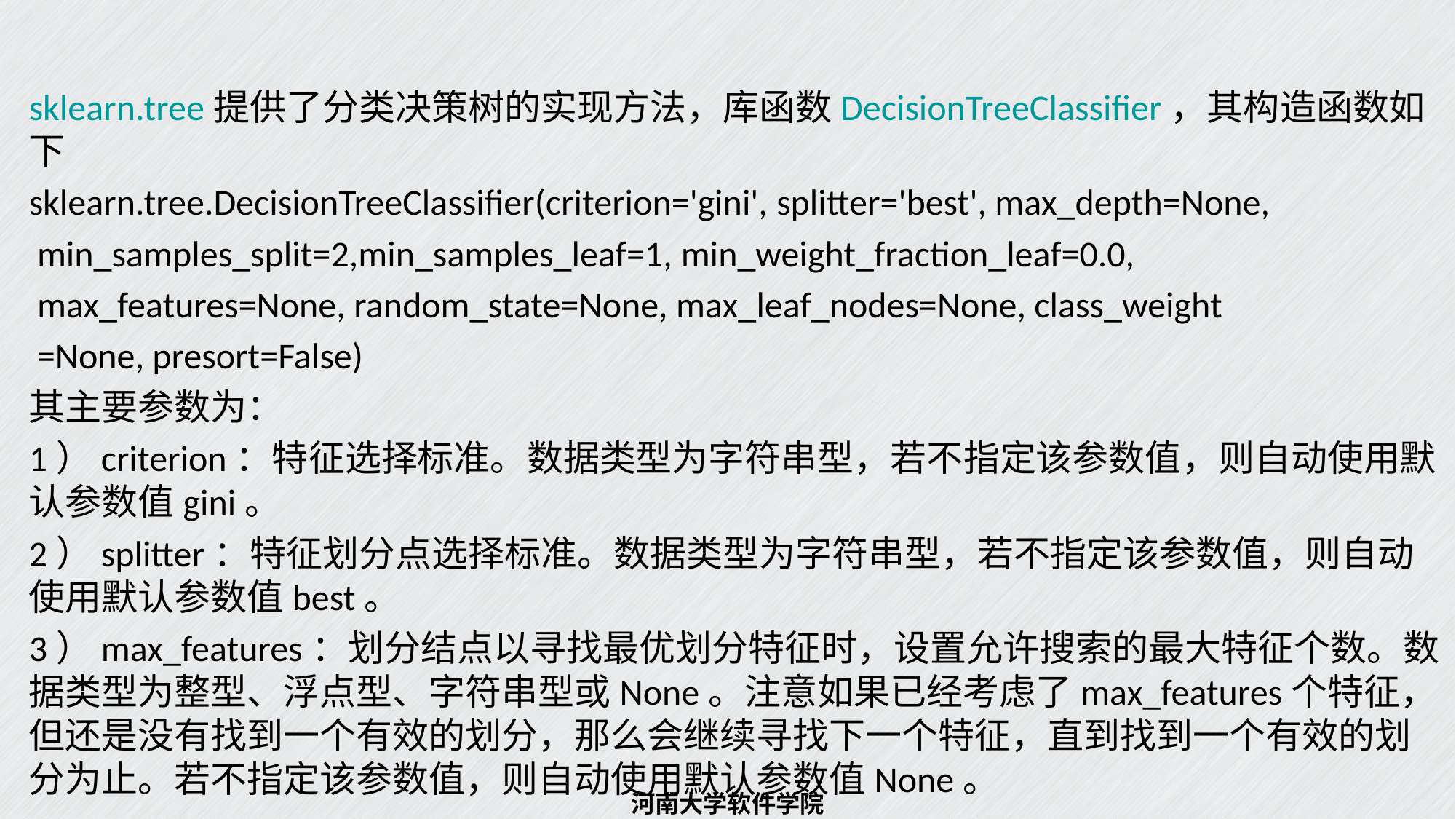

# 实现及参数
sklearn.tree提供了分类决策树的实现方法，库函数DecisionTreeClassifier，其构造函数如下
sklearn.tree.DecisionTreeClassifier(criterion='gini', splitter='best', max_depth=None,
 min_samples_split=2,min_samples_leaf=1, min_weight_fraction_leaf=0.0,
 max_features=None, random_state=None, max_leaf_nodes=None, class_weight
 =None, presort=False)
其主要参数为：
1）criterion：特征选择标准。数据类型为字符串型，若不指定该参数值，则自动使用默认参数值gini。
2）splitter：特征划分点选择标准。数据类型为字符串型，若不指定该参数值，则自动使用默认参数值best。
3）max_features：划分结点以寻找最优划分特征时，设置允许搜索的最大特征个数。数据类型为整型、浮点型、字符串型或None。注意如果已经考虑了max_features个特征，但还是没有找到一个有效的划分，那么会继续寻找下一个特征，直到找到一个有效的划分为止。若不指定该参数值，则自动使用默认参数值None。